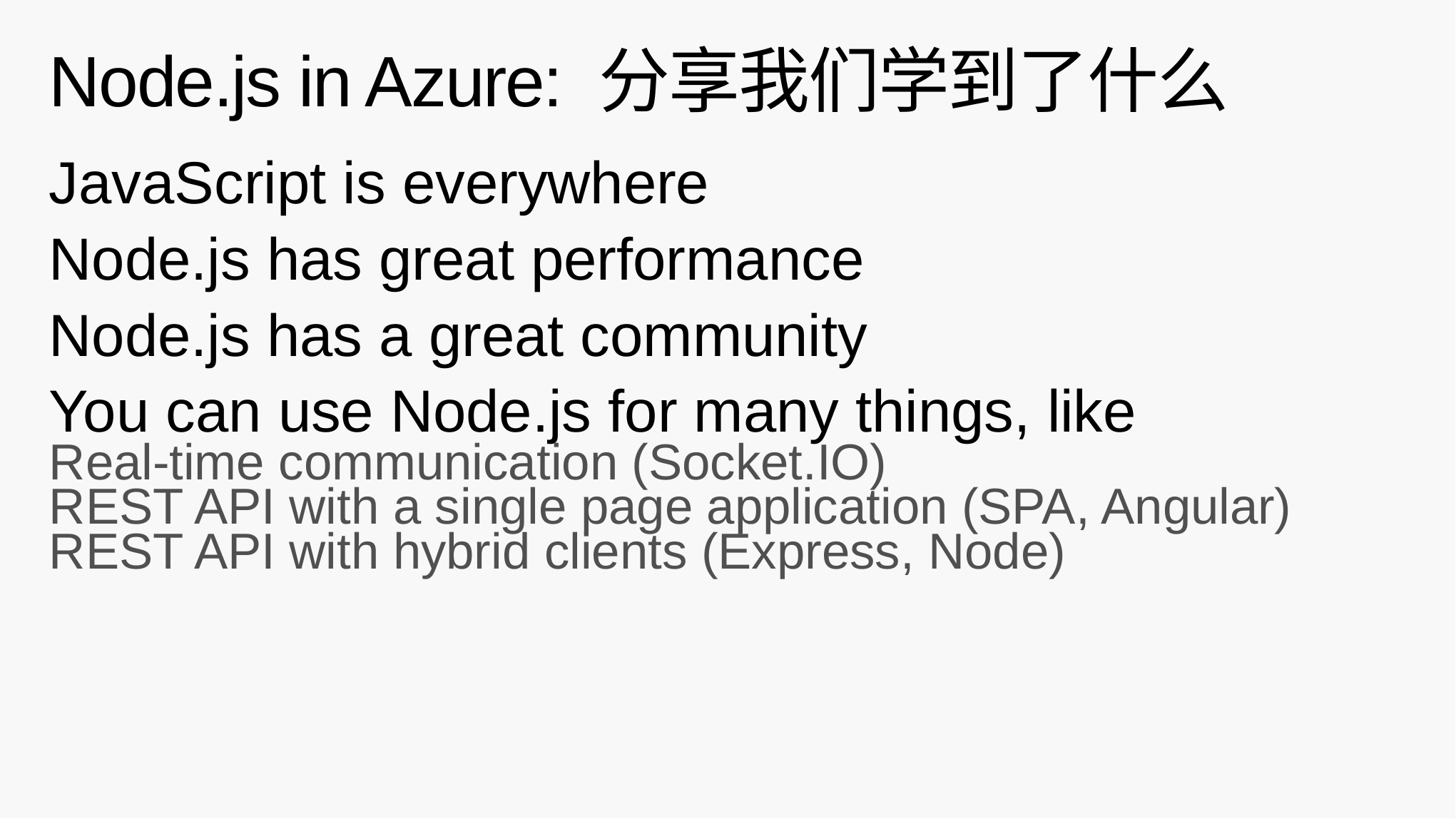

# Node.js in Azure: 分享我们学到了什么
JavaScript is everywhere
Node.js has great performance
Node.js has a great community
You can use Node.js for many things, like
Real-time communication (Socket.IO)
REST API with a single page application (SPA, Angular)
REST API with hybrid clients (Express, Node)